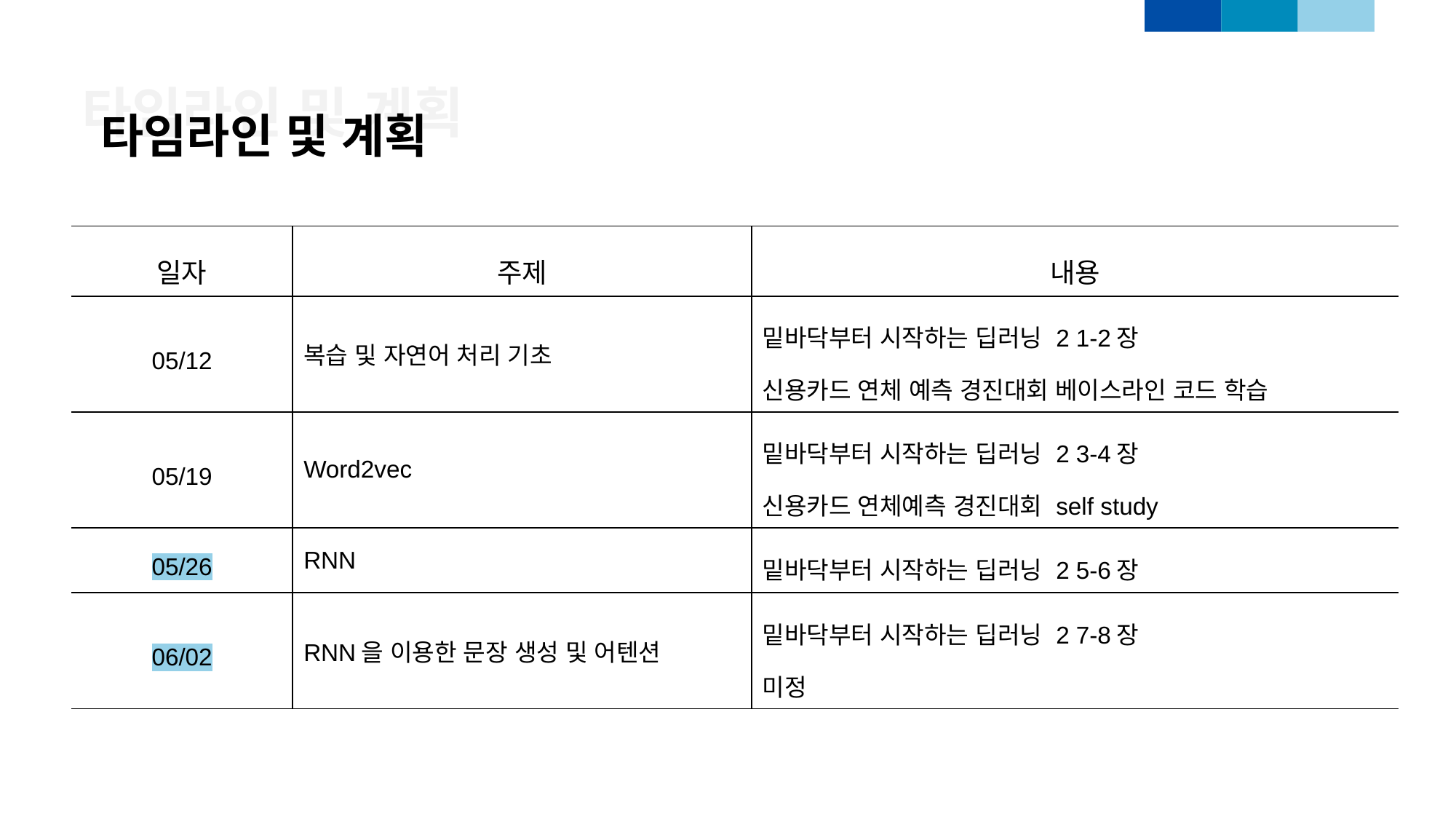

타임라인 및 계획
타임라인 및 계획
| 일자 | 주제 | 내용 |
| --- | --- | --- |
| 05/12 | 복습 및 자연어 처리 기초 | 밑바닥부터 시작하는 딥러닝 2 1-2장 신용카드 연체 예측 경진대회 베이스라인 코드 학습 |
| 05/19 | Word2vec | 밑바닥부터 시작하는 딥러닝 2 3-4장 신용카드 연체예측 경진대회 self study |
| 05/26 | RNN | 밑바닥부터 시작하는 딥러닝 2 5-6장 |
| 06/02 | RNN을 이용한 문장 생성 및 어텐션 | 밑바닥부터 시작하는 딥러닝 2 7-8장 미정 |